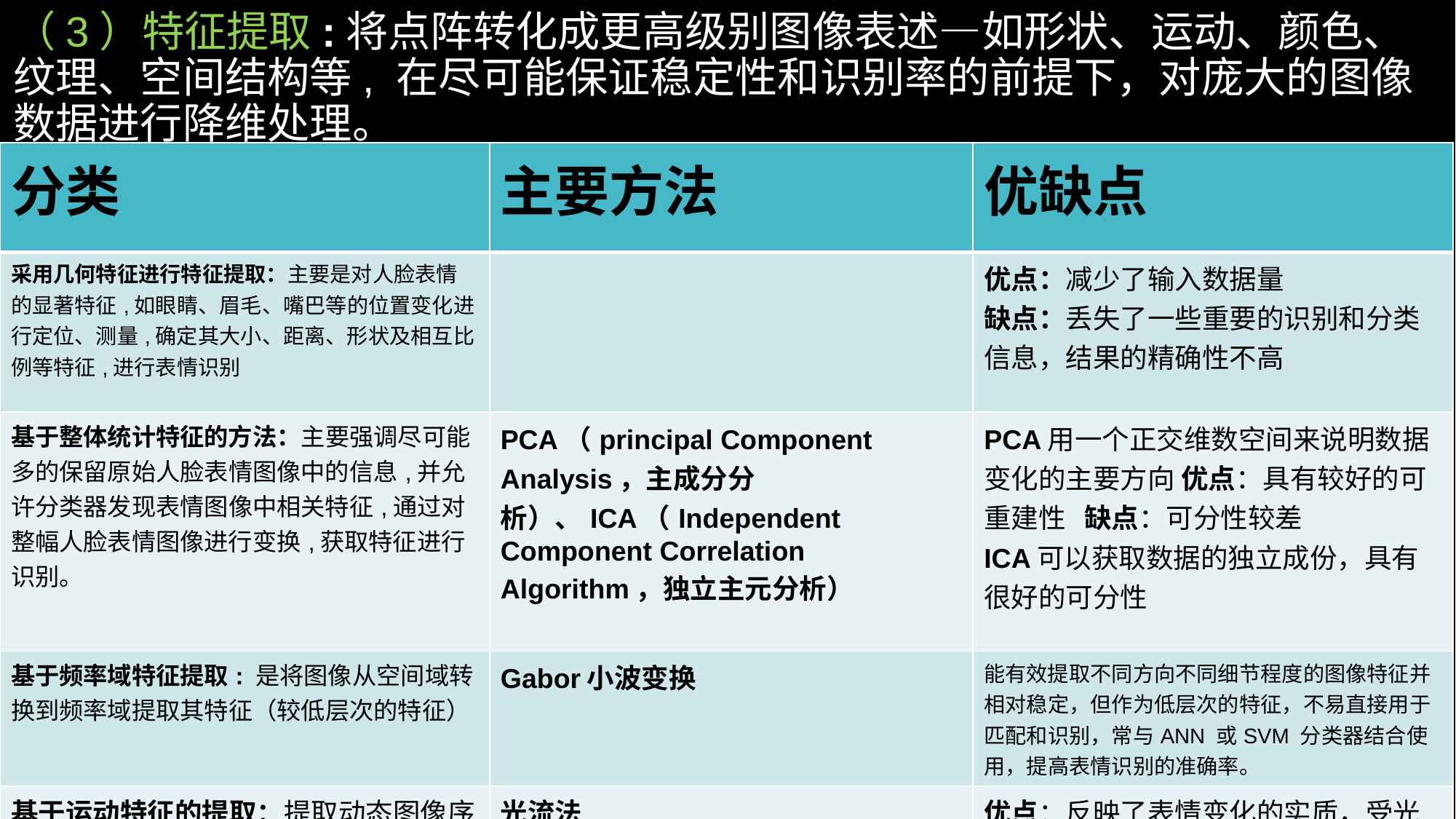

# （3）特征提取:将点阵转化成更高级别图像表述—如形状、运动、颜色、纹理、空间结构等, 在尽可能保证稳定性和识别率的前提下，对庞大的图像数据进行降维处理。
| 分类 | 主要方法 | 优缺点 |
| --- | --- | --- |
| 采用几何特征进行特征提取：主要是对人脸表情的显著特征,如眼睛、眉毛、嘴巴等的位置变化进行定位、测量,确定其大小、距离、形状及相互比例等特征,进行表情识别 |  | 优点：减少了输入数据量 缺点：丢失了一些重要的识别和分类信息，结果的精确性不高 |
| 基于整体统计特征的方法：主要强调尽可能多的保留原始人脸表情图像中的信息,并允许分类器发现表情图像中相关特征,通过对整幅人脸表情图像进行变换,获取特征进行识别。 | PCA（principal Component Analysis，主成分分析）、ICA（Independent Component Correlation Algorithm，独立主元分析） | PCA用一个正交维数空间来说明数据变化的主要方向 优点：具有较好的可重建性  缺点：可分性较差 ICA可以获取数据的独立成份，具有很好的可分性 |
| 基于频率域特征提取: 是将图像从空间域转换到频率域提取其特征（较低层次的特征） | Gabor小波变换 | 能有效提取不同方向不同细节程度的图像特征并相对稳定，但作为低层次的特征，不易直接用于匹配和识别，常与ANN 或SVM 分类器结合使用，提高表情识别的准确率。 |
| 基于运动特征的提取：提取动态图像序列的运动特征（今后研究的重点） | 光流法 | 优点：反映了表情变化的实质，受光照不均性影响较小  缺点：计算量大 |